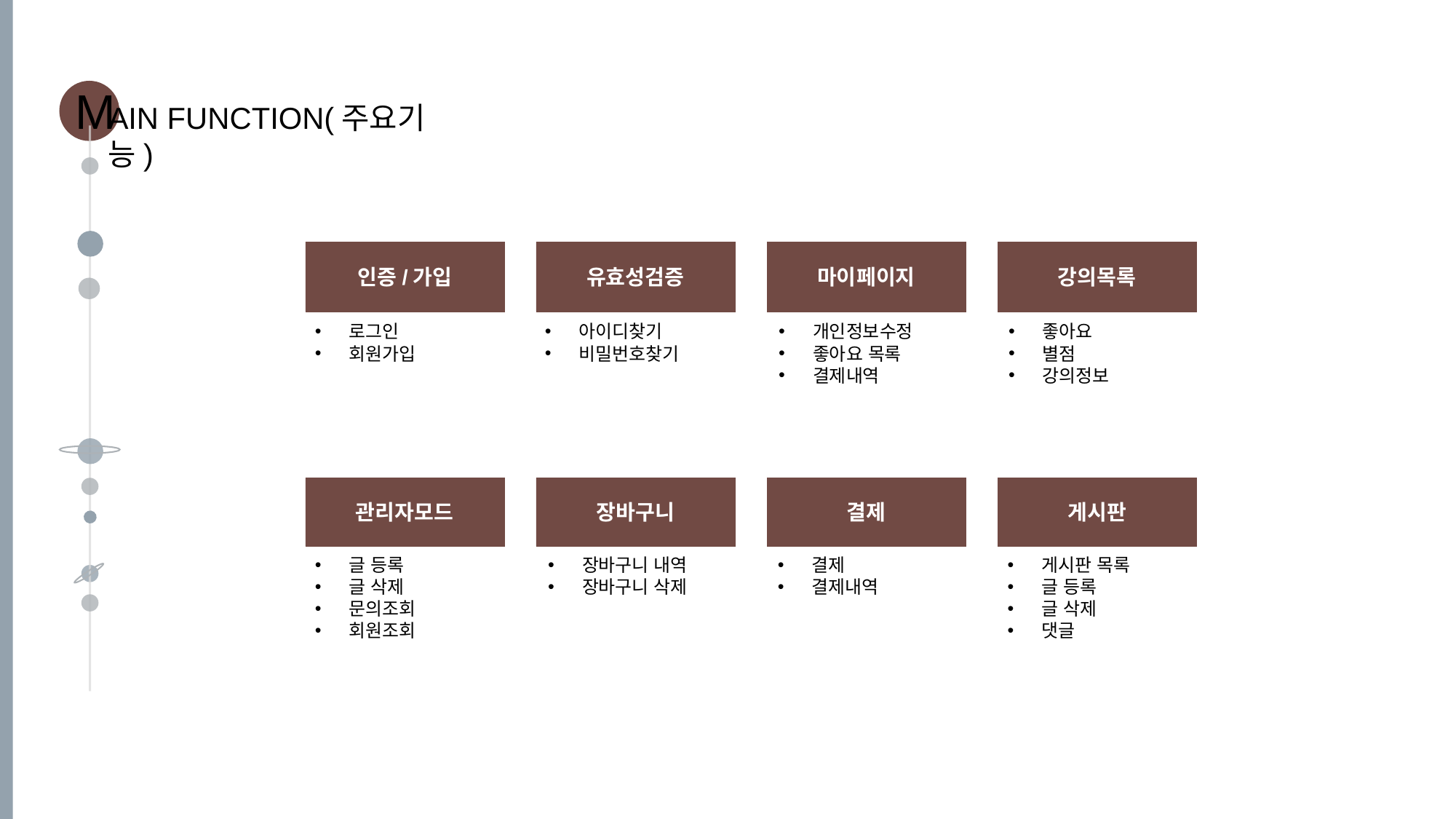

M

AIN FUNCTION(주요기능)

마이페이지
강의목록
인증/가입
유효성검증

로그인
회원가입
아이디찾기
비밀번호찾기
개인정보수정
좋아요 목록
결제내역
좋아요
별점
강의정보

관리자모드
장바구니
결제
게시판

글 등록
글 삭제
문의조회
회원조회
장바구니 내역
장바구니 삭제
결제
결제내역
게시판 목록
글 등록
글 삭제
댓글